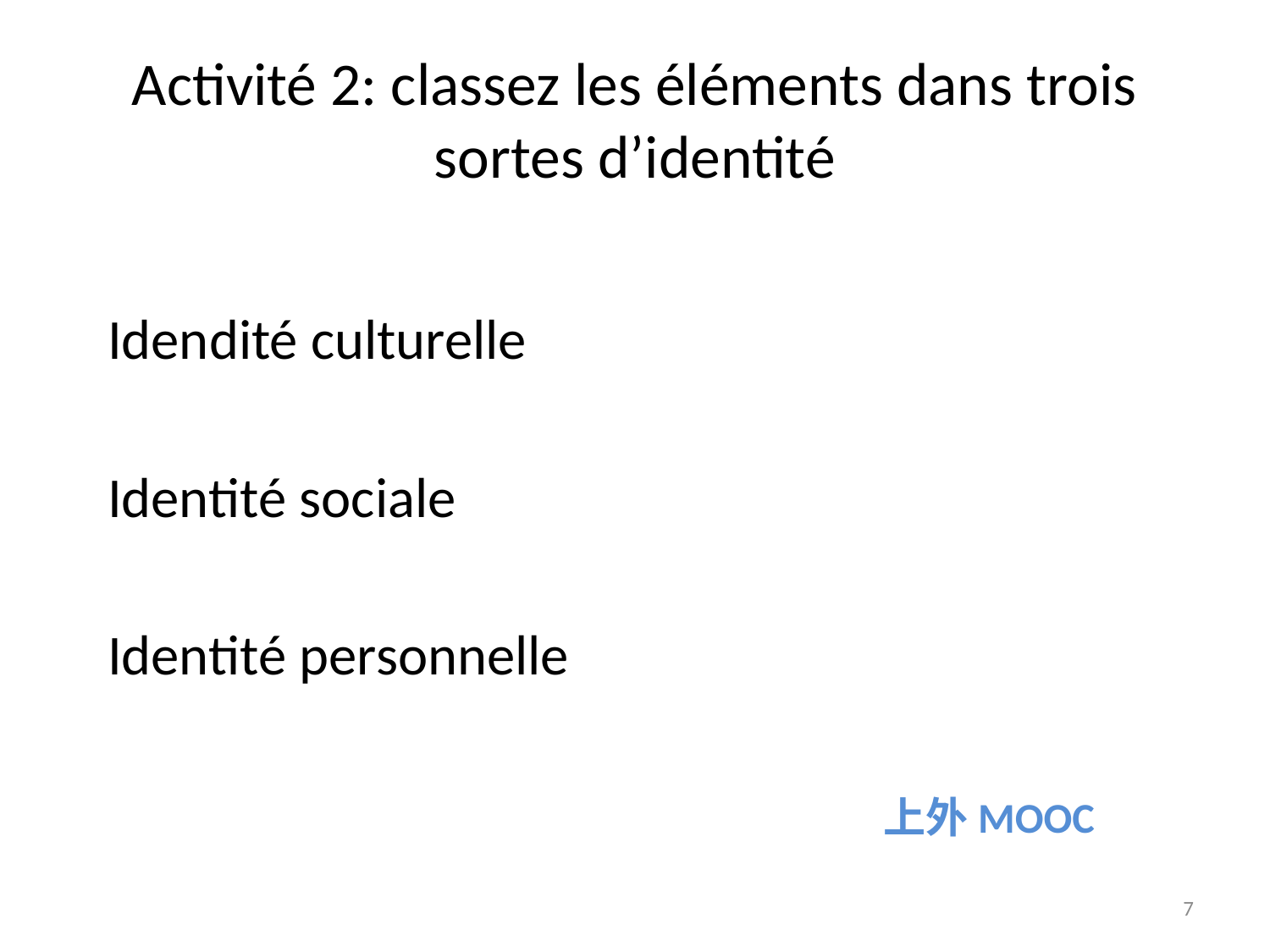

# Activité 2: classez les éléments dans trois sortes d’identité
Idendité culturelle

Identité sociale

Identité personnelle

                                                            上外MOOC
7